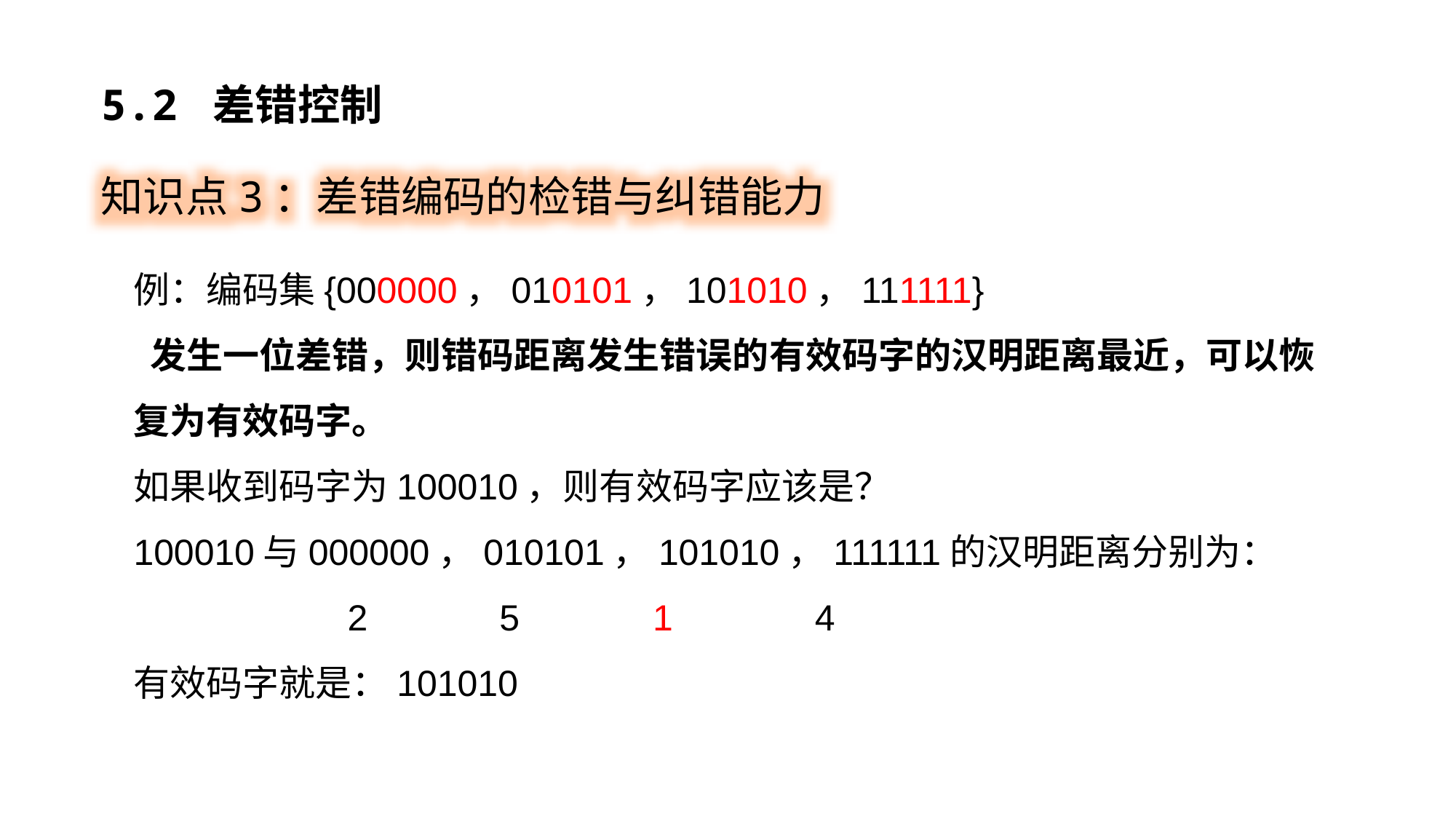

5.2 差错控制
知识点3：差错编码的检错与纠错能力
例：编码集{000000，010101，101010，111111}
 发生一位差错，则错码距离发生错误的有效码字的汉明距离最近，可以恢复为有效码字。
如果收到码字为100010，则有效码字应该是？
100010与000000，010101，101010，111111的汉明距离分别为：
                     2             5             1              4
有效码字就是：101010